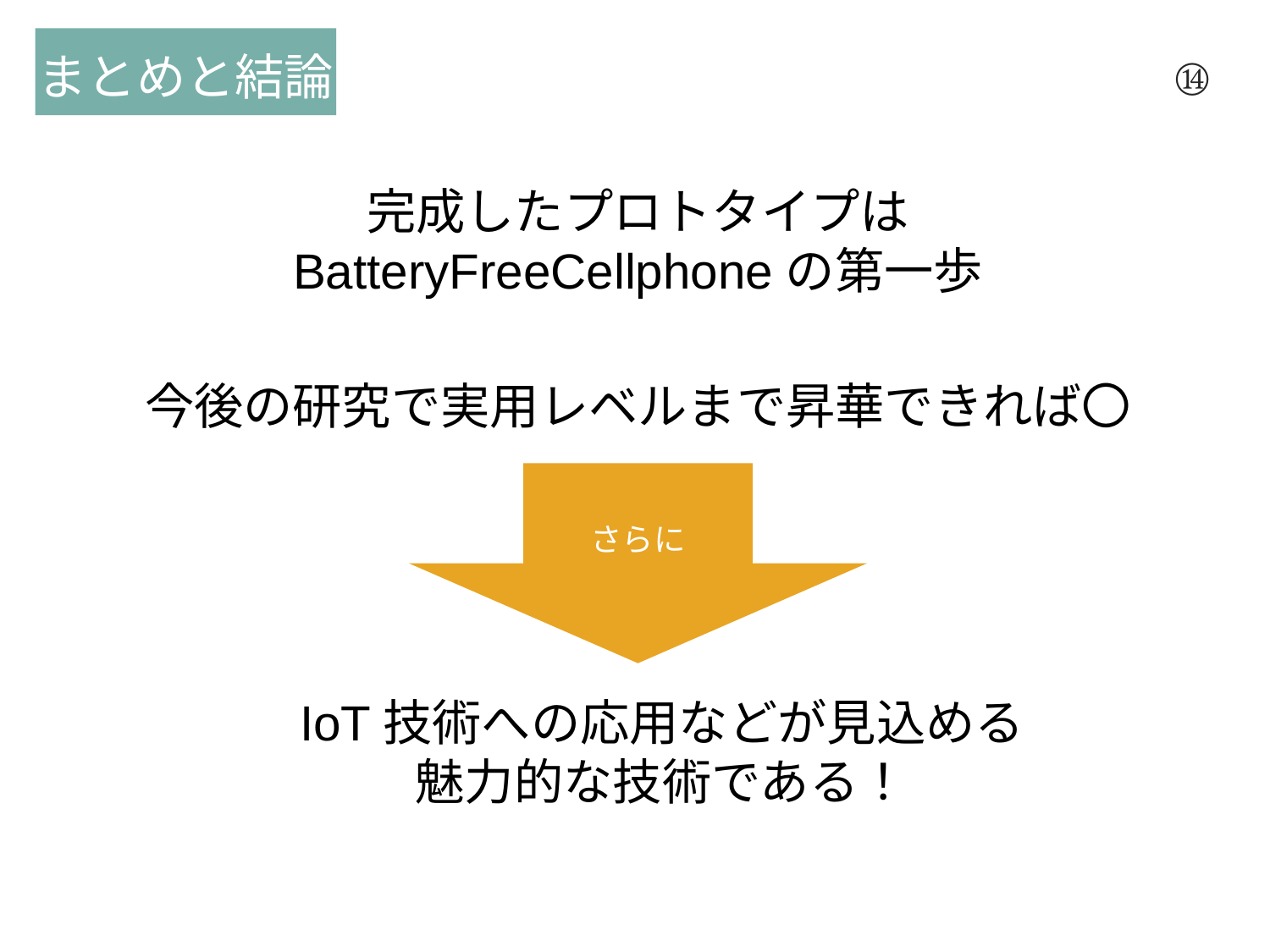

まとめと結論
⑭
完成したプロトタイプは
BatteryFreeCellphoneの第一歩
今後の研究で実用レベルまで昇華できれば〇
さらに
IoT技術への応用などが見込める
魅力的な技術である！